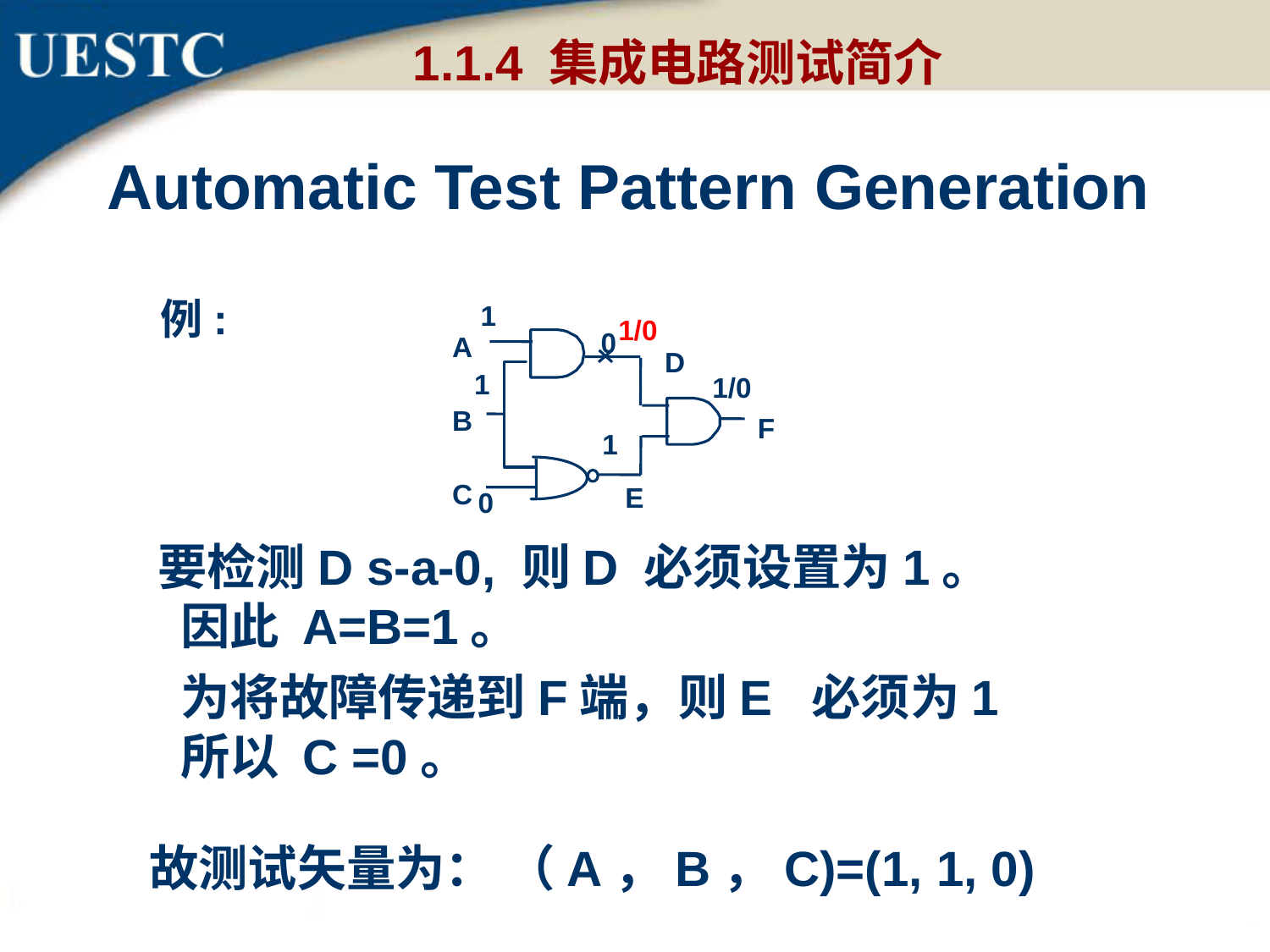

1.1.4 集成电路测试简介
# Automatic Test Pattern Generation

例:
1
1/0
0
A

D

1

1/0
B

F

1

C

E

0

要检测D s-a-0, 则D 必须设置为1。
 因此 A=B=1。
为将故障传递到F端，则E  必须为1
所以 C =0。
故测试矢量为： （A，B，C)=(1, 1, 0)